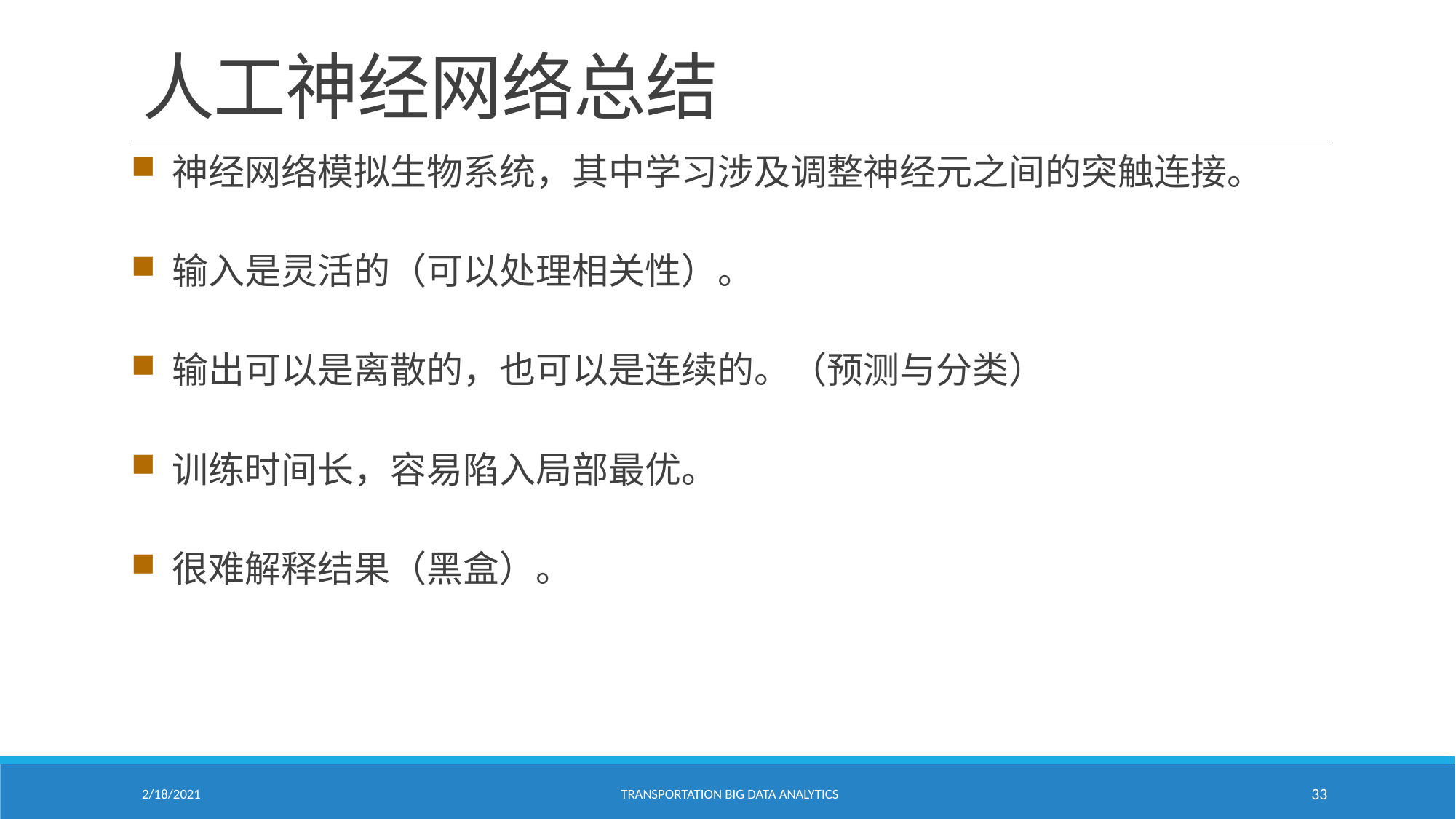

# 人工神经网络总结
神经网络模拟生物系统，其中学习涉及调整神经元之间的突触连接。

输入是灵活的（可以处理相关性）。

输出可以是离散的，也可以是连续的。（预测与分类）

训练时间长，容易陷入局部最优。

很难解释结果（黑盒）。

2/18/2021
Transportation Big Data Analytics
33